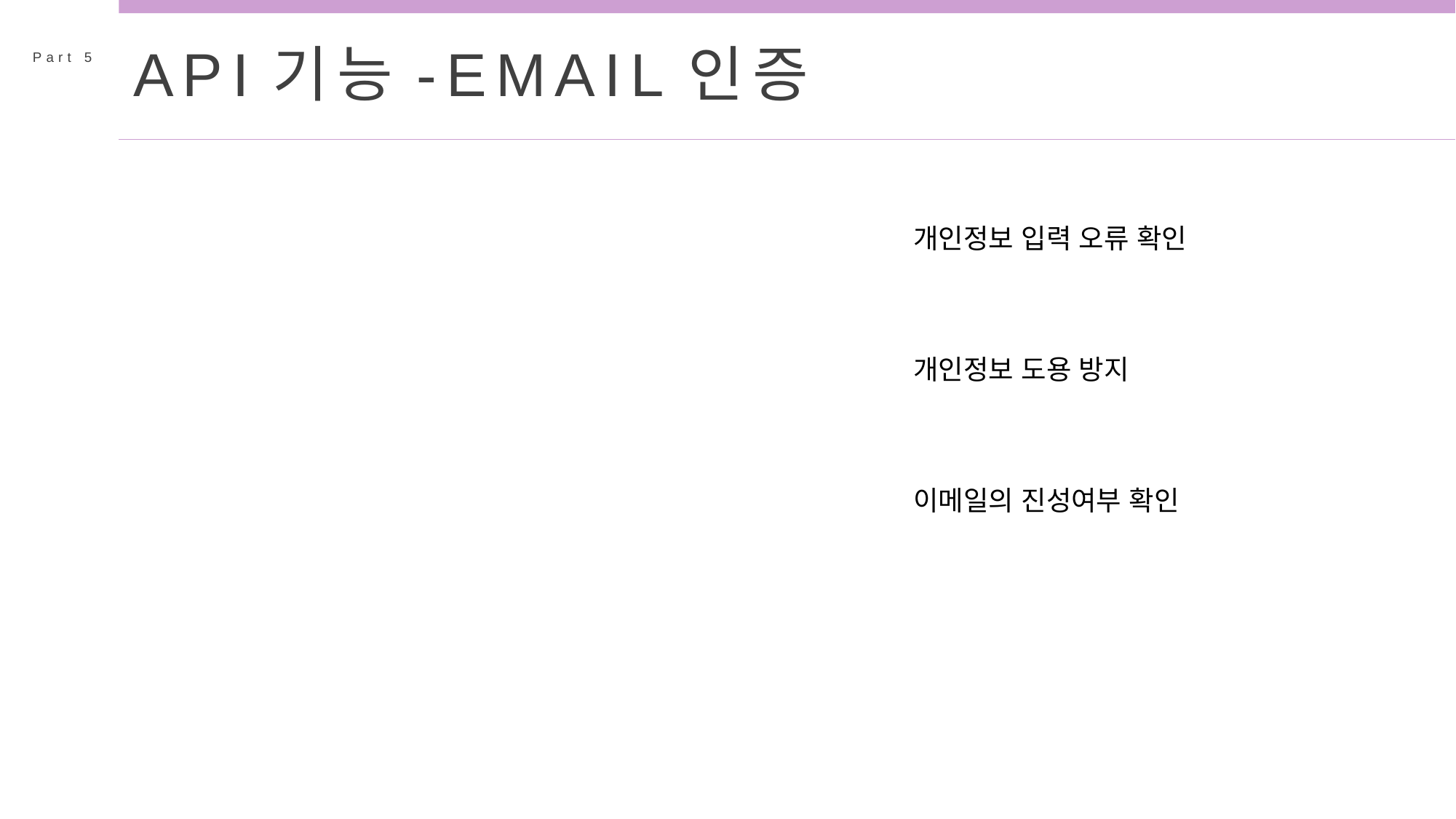

API기능-EMAIL인증
Part 5
개인정보 입력 오류 확인

개인정보 도용 방지

이메일의 진성여부 확인